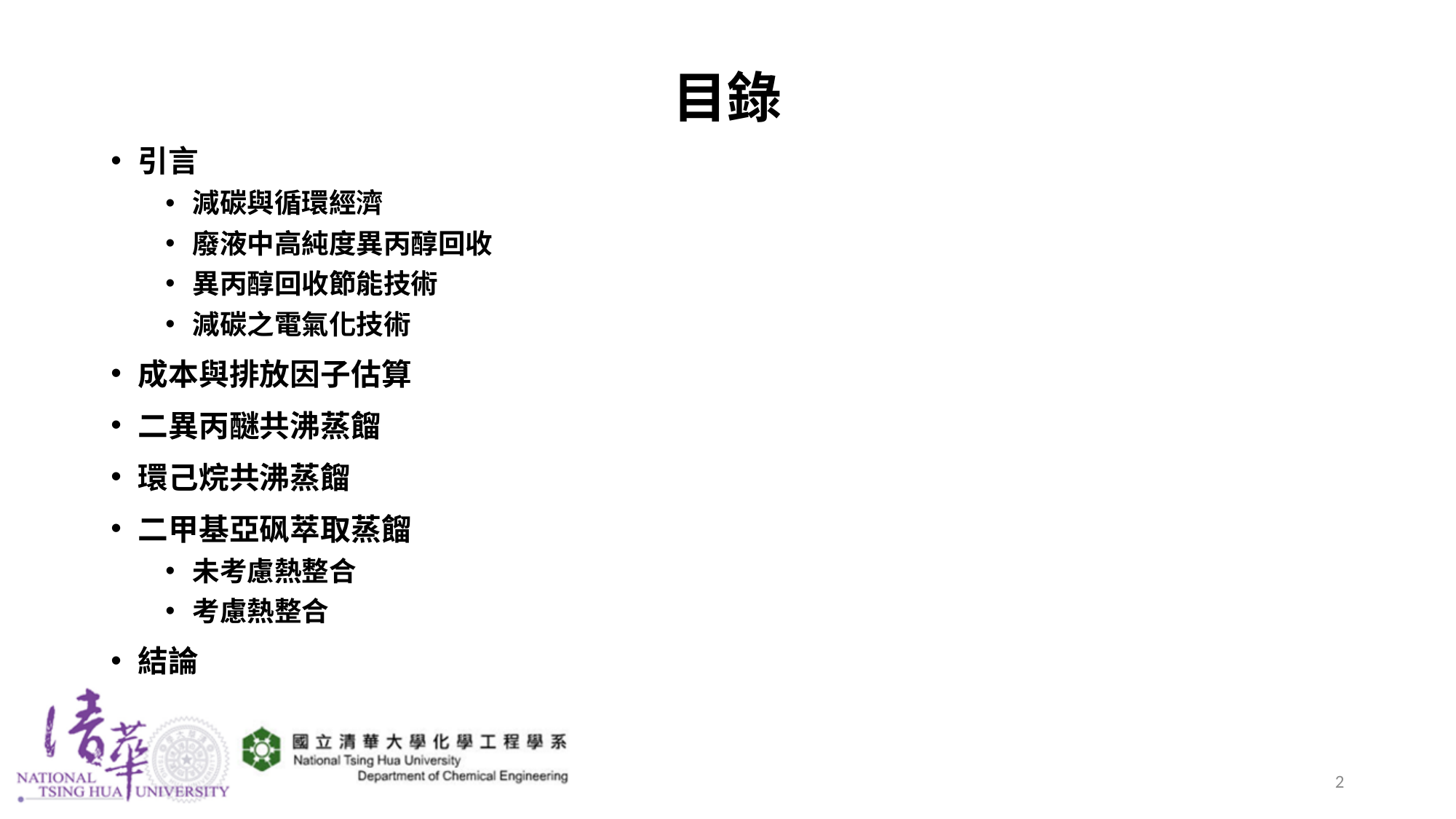

# 目錄
引言
減碳與循環經濟
廢液中高純度異丙醇回收
異丙醇回收節能技術
減碳之電氣化技術
成本與排放因子估算
二異丙醚共沸蒸餾
環己烷共沸蒸餾
二甲基亞砜萃取蒸餾
未考慮熱整合
考慮熱整合
結論
2